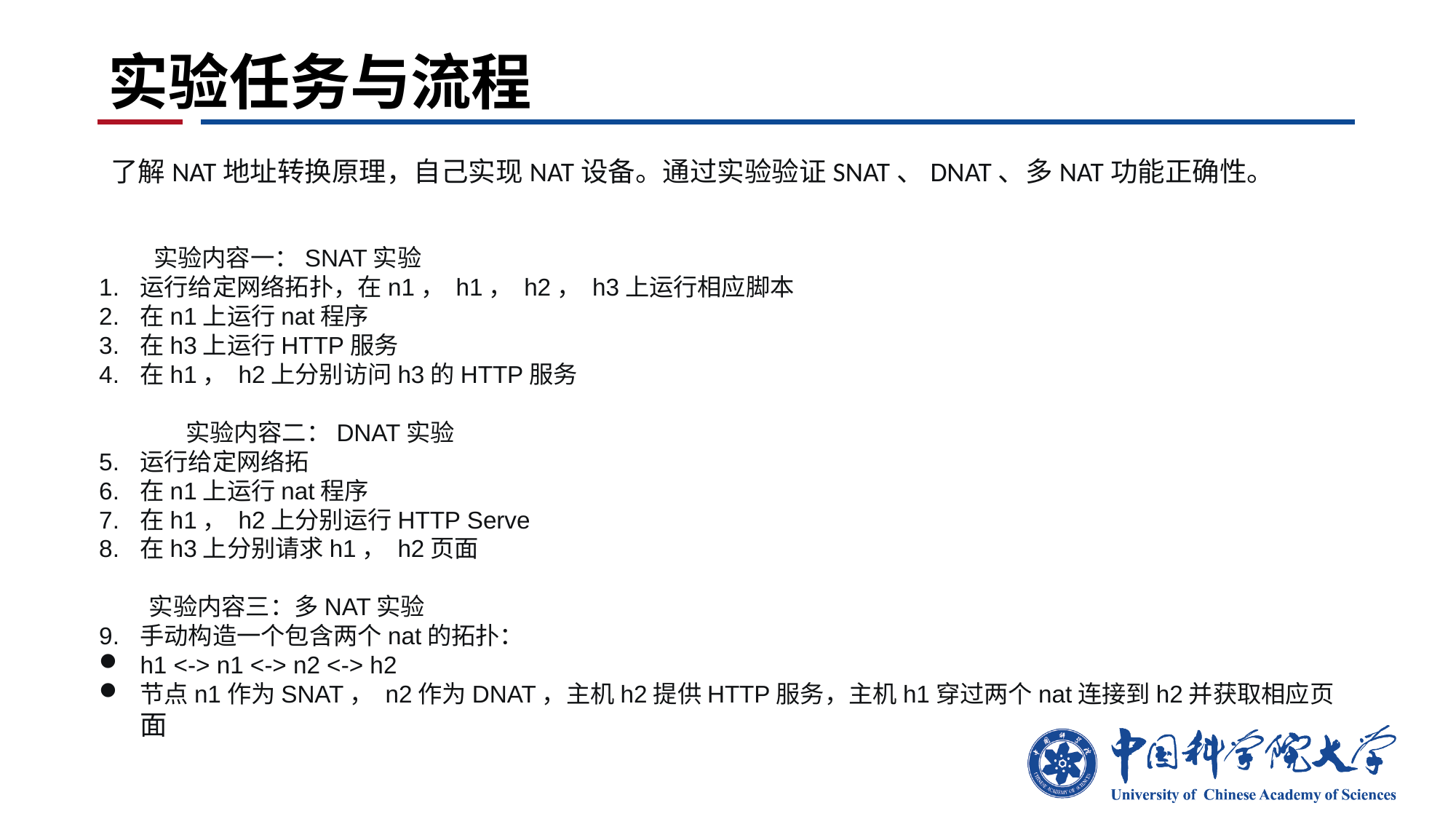

# 实验任务与流程
了解NAT地址转换原理，自己实现NAT设备。通过实验验证SNAT、DNAT、多NAT功能正确性。

实验内容一：SNAT实验
运行给定网络拓扑，在n1， h1， h2， h3上运行相应脚本
在n1上运行nat程序
在h3上运行HTTP服务
在h1， h2上分别访问h3的HTTP服务

实验内容二：DNAT实验
运行给定网络拓
在n1上运行nat程序
在h1， h2上分别运行HTTP Serve
在h3上分别请求h1， h2页面

实验内容三：多NAT实验
手动构造一个包含两个nat的拓扑：
h1 <-> n1 <-> n2 <-> h2
节点n1作为SNAT， n2作为DNAT，主机h2提供HTTP服务，主机h1穿过两个nat连接到h2并获取相应页面